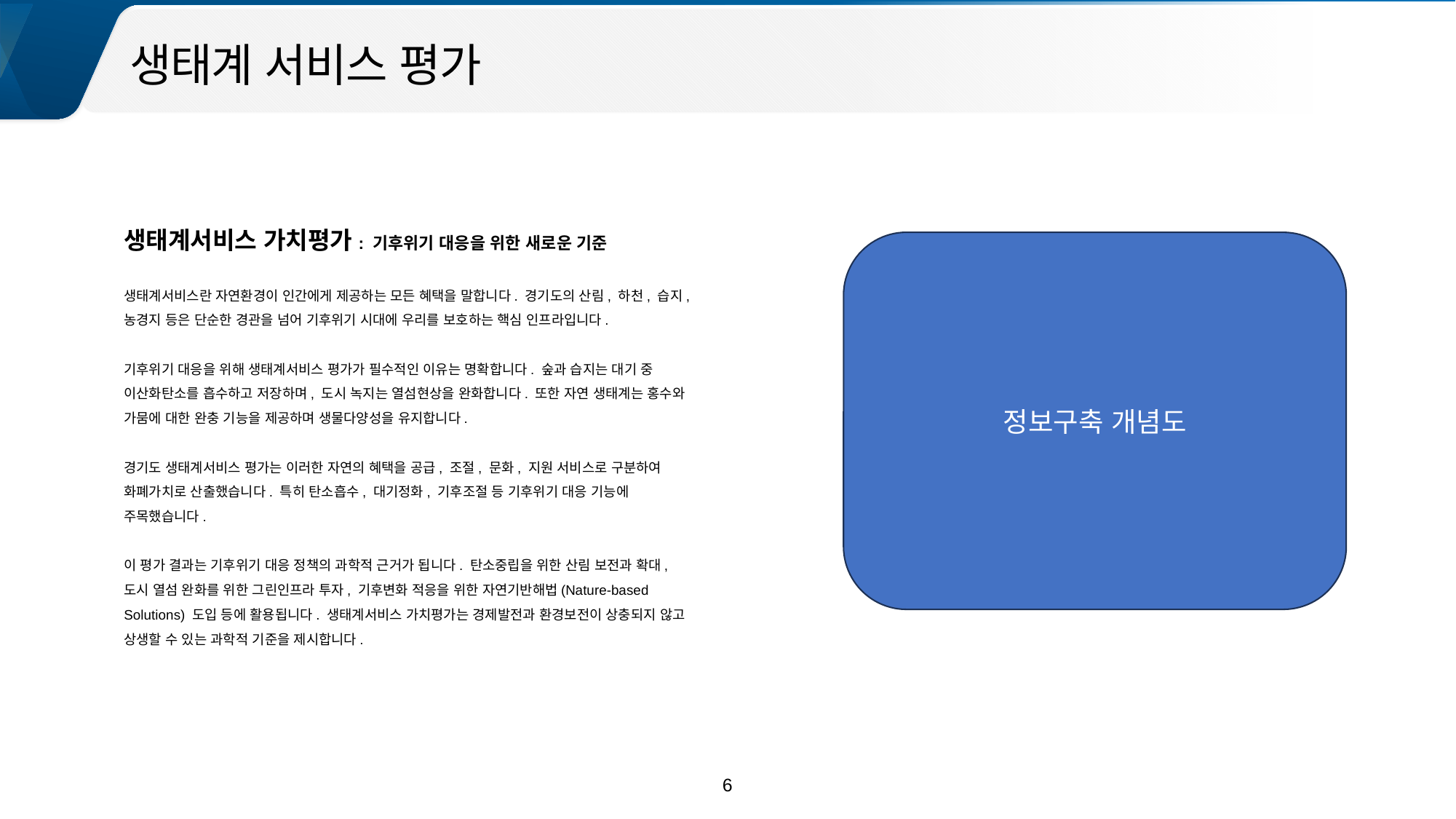

생태계 서비스 평가
생태계서비스 가치평가: 기후위기 대응을 위한 새로운 기준

생태계서비스란 자연환경이 인간에게 제공하는 모든 혜택을 말합니다. 경기도의 산림, 하천, 습지, 농경지 등은 단순한 경관을 넘어 기후위기 시대에 우리를 보호하는 핵심 인프라입니다.

기후위기 대응을 위해 생태계서비스 평가가 필수적인 이유는 명확합니다. 숲과 습지는 대기 중 이산화탄소를 흡수하고 저장하며, 도시 녹지는 열섬현상을 완화합니다. 또한 자연 생태계는 홍수와 가뭄에 대한 완충 기능을 제공하며 생물다양성을 유지합니다.

경기도 생태계서비스 평가는 이러한 자연의 혜택을 공급, 조절, 문화, 지원 서비스로 구분하여 화폐가치로 산출했습니다. 특히 탄소흡수, 대기정화, 기후조절 등 기후위기 대응 기능에 주목했습니다.

이 평가 결과는 기후위기 대응 정책의 과학적 근거가 됩니다. 탄소중립을 위한 산림 보전과 확대, 도시 열섬 완화를 위한 그린인프라 투자, 기후변화 적응을 위한 자연기반해법(Nature-based Solutions) 도입 등에 활용됩니다. 생태계서비스 가치평가는 경제발전과 환경보전이 상충되지 않고 상생할 수 있는 과학적 기준을 제시합니다.
정보구축 개념도